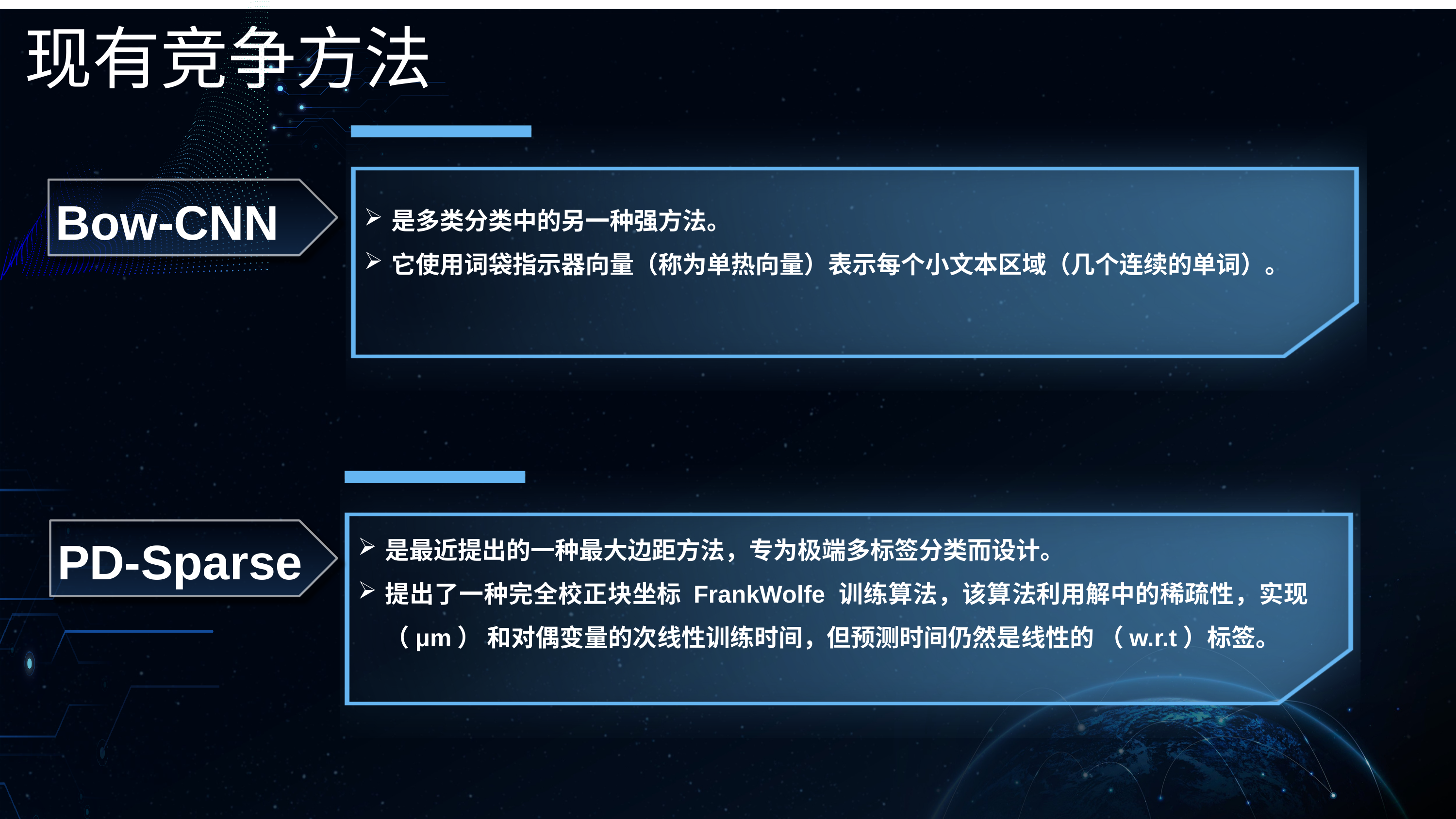

现有竞争方法

是多类分类中的另一种强方法。
它使用词袋指示器向量（称为单热向量）表示每个小文本区域（几个连续的单词）。

Bow-CNN

是最近提出的一种最大边距方法，专为极端多标签分类而设计。
提出了一种完全校正块坐标 FrankWolfe 训练算法，该算法利用解中的稀疏性，实现 （μm） 和对偶变量的次线性训练时间，但预测时间仍然是线性的 （w.r.t）标签。

PD-Sparse